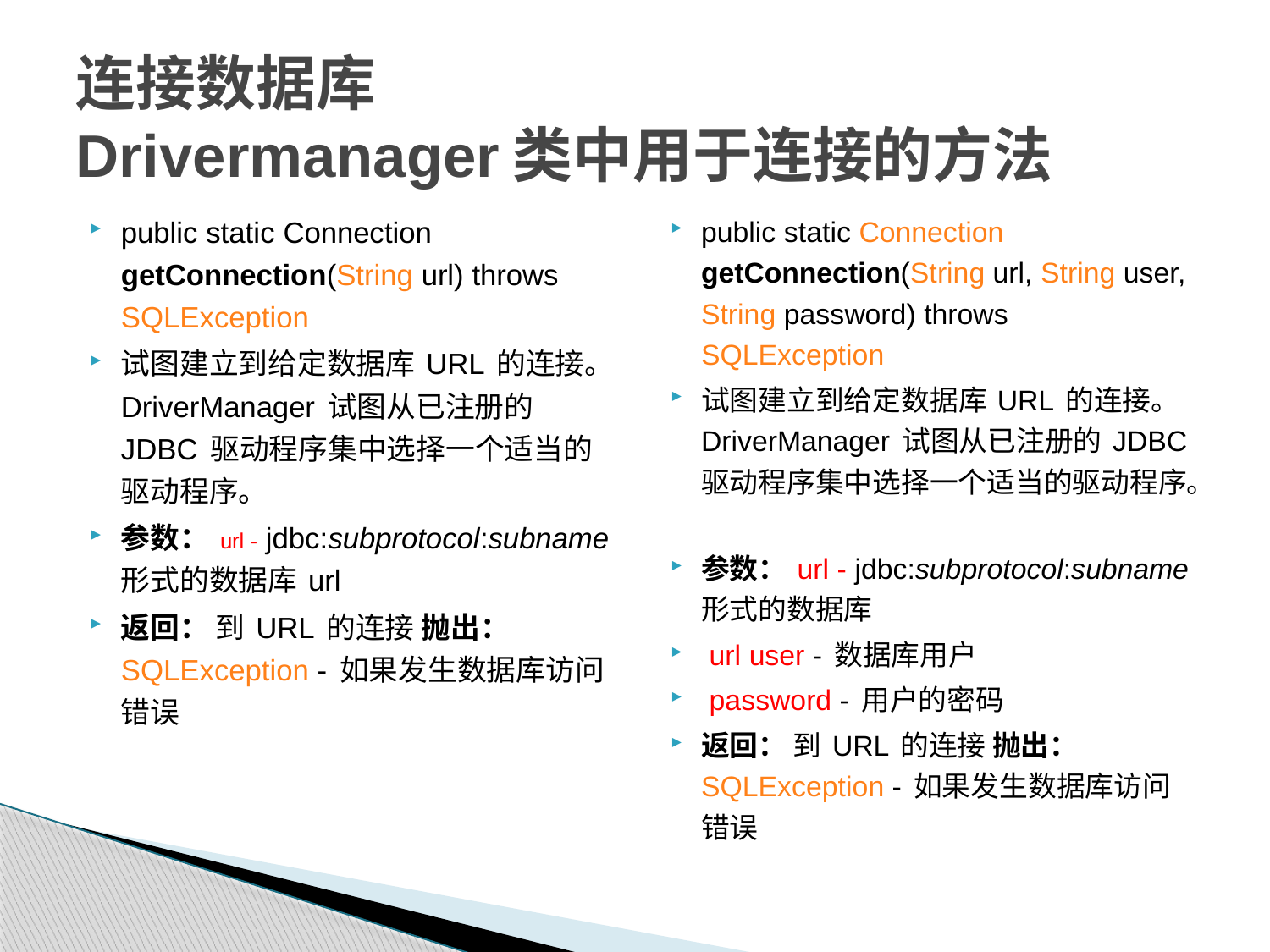

连接数据库
Drivermanager类中用于连接的方法
#
public static Connection getConnection(String url) throws SQLException
试图建立到给定数据库 URL 的连接。DriverManager 试图从已注册的 JDBC 驱动程序集中选择一个适当的驱动程序。
参数： url - jdbc:subprotocol:subname 形式的数据库 url
返回： 到 URL 的连接 抛出： SQLException - 如果发生数据库访问错误
public static Connection getConnection(String url, String user, String password) throws SQLException
试图建立到给定数据库 URL 的连接。DriverManager 试图从已注册的 JDBC 驱动程序集中选择一个适当的驱动程序。
参数： url - jdbc:subprotocol:subname 形式的数据库
 url user - 数据库用户
 password - 用户的密码
返回： 到 URL 的连接 抛出： SQLException - 如果发生数据库访问错误